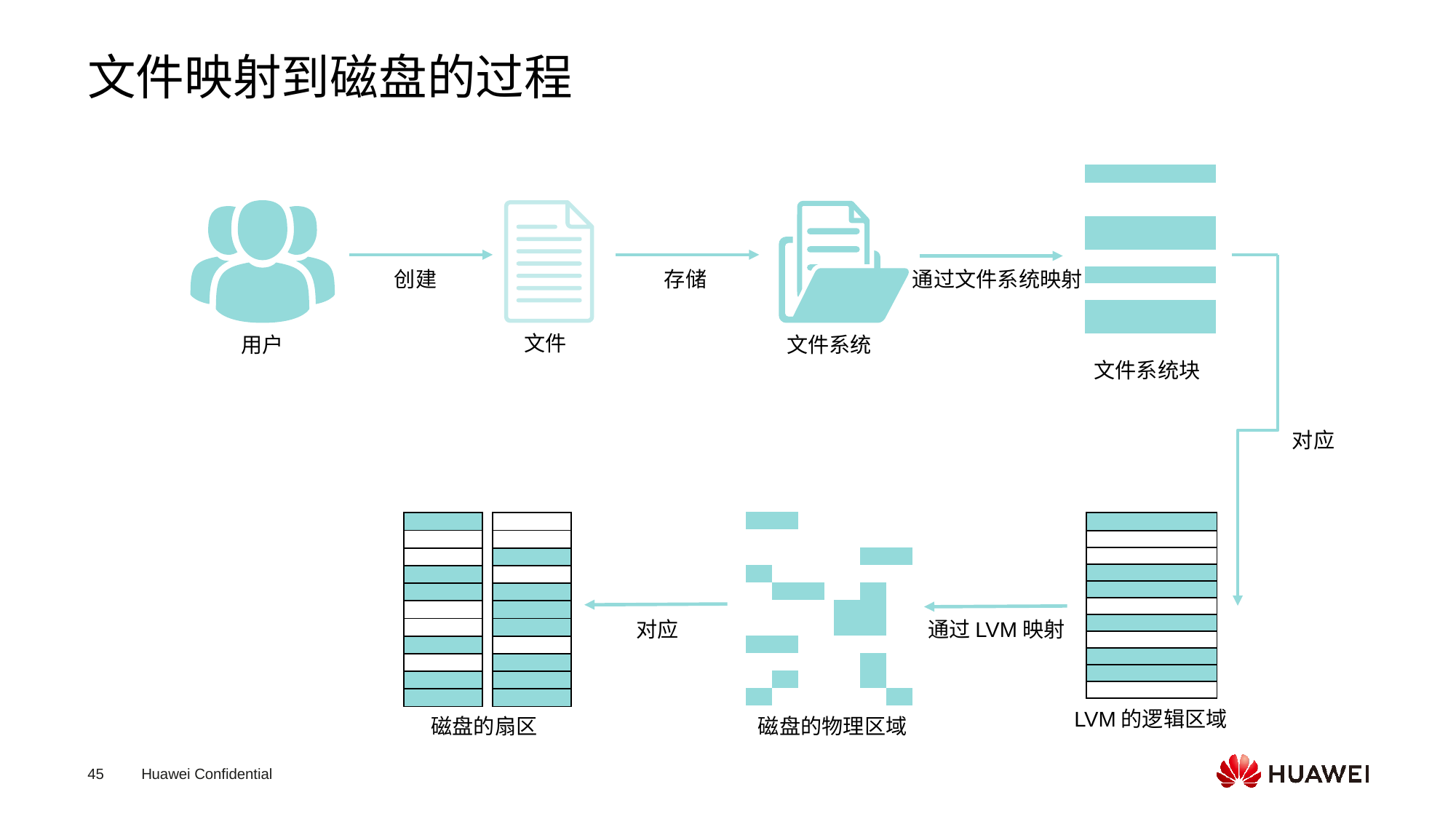

# 文件映射到磁盘的过程
|  |  |  |  |  |
| --- | --- | --- | --- | --- |
|  |  |  |  |  |
|  |  |  |  |  |
|  |  |  |  |  |
|  |  |  |  |  |
|  |  |  |  |  |
|  |  |  |  |  |
|  |  |  |  |  |
|  |  |  |  |  |
|  |  |  |  |  |
|  |  |  |  |  |

创建
存储
通过文件系统映射
文件
用户
文件系统
文件系统块
对应
|  |  |  |
| --- | --- | --- |
|  |  |  |
|  |  |  |
|  |  |  |
|  |  |  |
|  |  |  |
|  |  |  |
|  |  |  |
|  |  |  |
|  |  |  |
|  |  |  |
|  |  |  |
| --- | --- | --- |
|  |  |  |
|  |  |  |
|  |  |  |
|  |  |  |
|  |  |  |
|  |  |  |
|  |  |  |
|  |  |  |
|  |  |  |
|  |  |  |
|  |  |  |
| --- | --- | --- |
|  |  |  |
|  |  |  |
|  |  |  |
|  |  |  |
|  |  |  |
|  |  |  |
|  |  |  |
|  |  |  |
|  |  |  |
|  |  |  |
|  |  |  |
| --- | --- | --- |
|  |  |  |
|  |  |  |
|  |  |  |
|  |  |  |
|  |  |  |
|  |  |  |
|  |  |  |
|  |  |  |
|  |  |  |
|  |  |  |
|  |  |  |  |  |
| --- | --- | --- | --- | --- |
|  |  |  |  |  |
|  |  |  |  |  |
|  |  |  |  |  |
|  |  |  |  |  |
|  |  |  |  |  |
|  |  |  |  |  |
|  |  |  |  |  |
|  |  |  |  |  |
|  |  |  |  |  |
|  |  |  |  |  |
通过LVM映射
对应
LVM的逻辑区域
磁盘的扇区
磁盘的物理区域